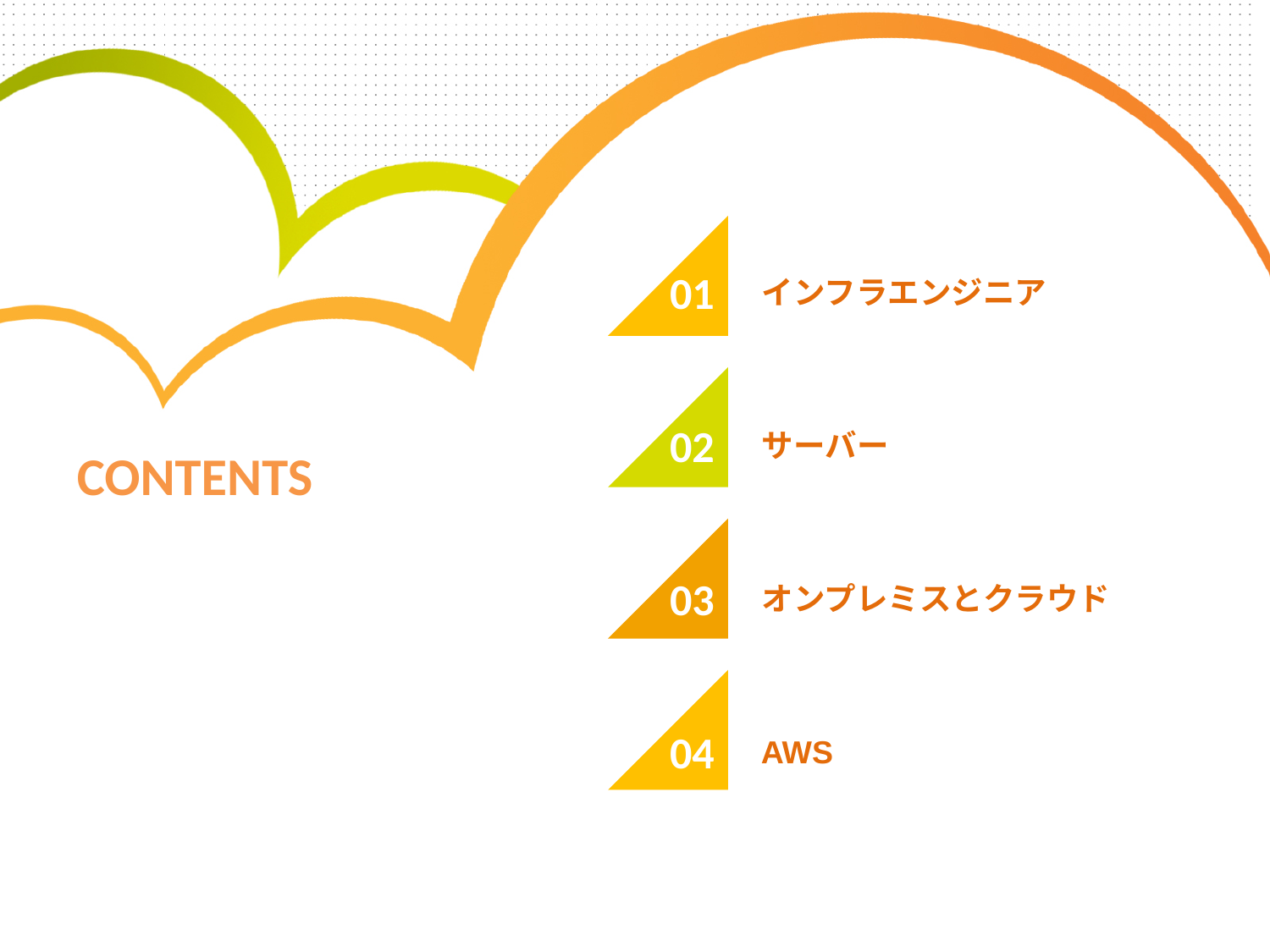

01
インフラエンジニア

02
サーバー
CONTENTS

03
オンプレミスとクラウド

04
AWS